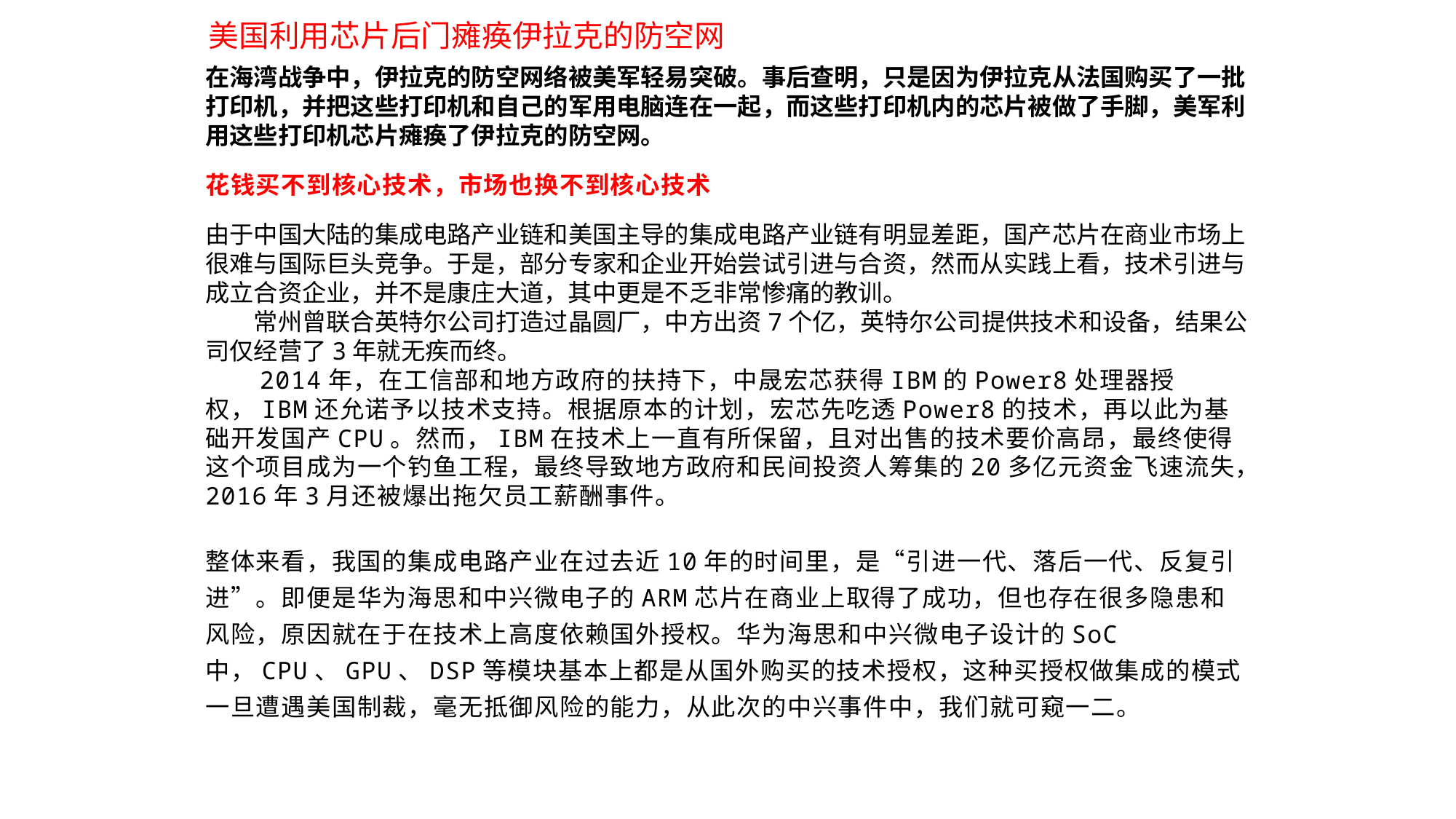

美国利用芯片后门瘫痪伊拉克的防空网
在海湾战争中，伊拉克的防空网络被美军轻易突破。事后查明，只是因为伊拉克从法国购买了一批打印机，并把这些打印机和自己的军用电脑连在一起，而这些打印机内的芯片被做了手脚，美军利用这些打印机芯片瘫痪了伊拉克的防空网。
花钱买不到核心技术，市场也换不到核心技术
由于中国大陆的集成电路产业链和美国主导的集成电路产业链有明显差距，国产芯片在商业市场上很难与国际巨头竞争。于是，部分专家和企业开始尝试引进与合资，然而从实践上看，技术引进与成立合资企业，并不是康庄大道，其中更是不乏非常惨痛的教训。
　　常州曾联合英特尔公司打造过晶圆厂，中方出资7个亿，英特尔公司提供技术和设备，结果公司仅经营了3年就无疾而终。
　　2014年，在工信部和地方政府的扶持下，中晟宏芯获得IBM的Power8处理器授权，IBM还允诺予以技术支持。根据原本的计划，宏芯先吃透Power8的技术，再以此为基础开发国产CPU。然而，IBM在技术上一直有所保留，且对出售的技术要价高昂，最终使得这个项目成为一个钓鱼工程，最终导致地方政府和民间投资人筹集的20多亿元资金飞速流失，2016年3月还被爆出拖欠员工薪酬事件。

整体来看，我国的集成电路产业在过去近10年的时间里，是“引进一代、落后一代、反复引进”。即便是华为海思和中兴微电子的ARM芯片在商业上取得了成功，但也存在很多隐患和风险，原因就在于在技术上高度依赖国外授权。华为海思和中兴微电子设计的SoC中，CPU、GPU、DSP等模块基本上都是从国外购买的技术授权，这种买授权做集成的模式一旦遭遇美国制裁，毫无抵御风险的能力，从此次的中兴事件中，我们就可窥一二。